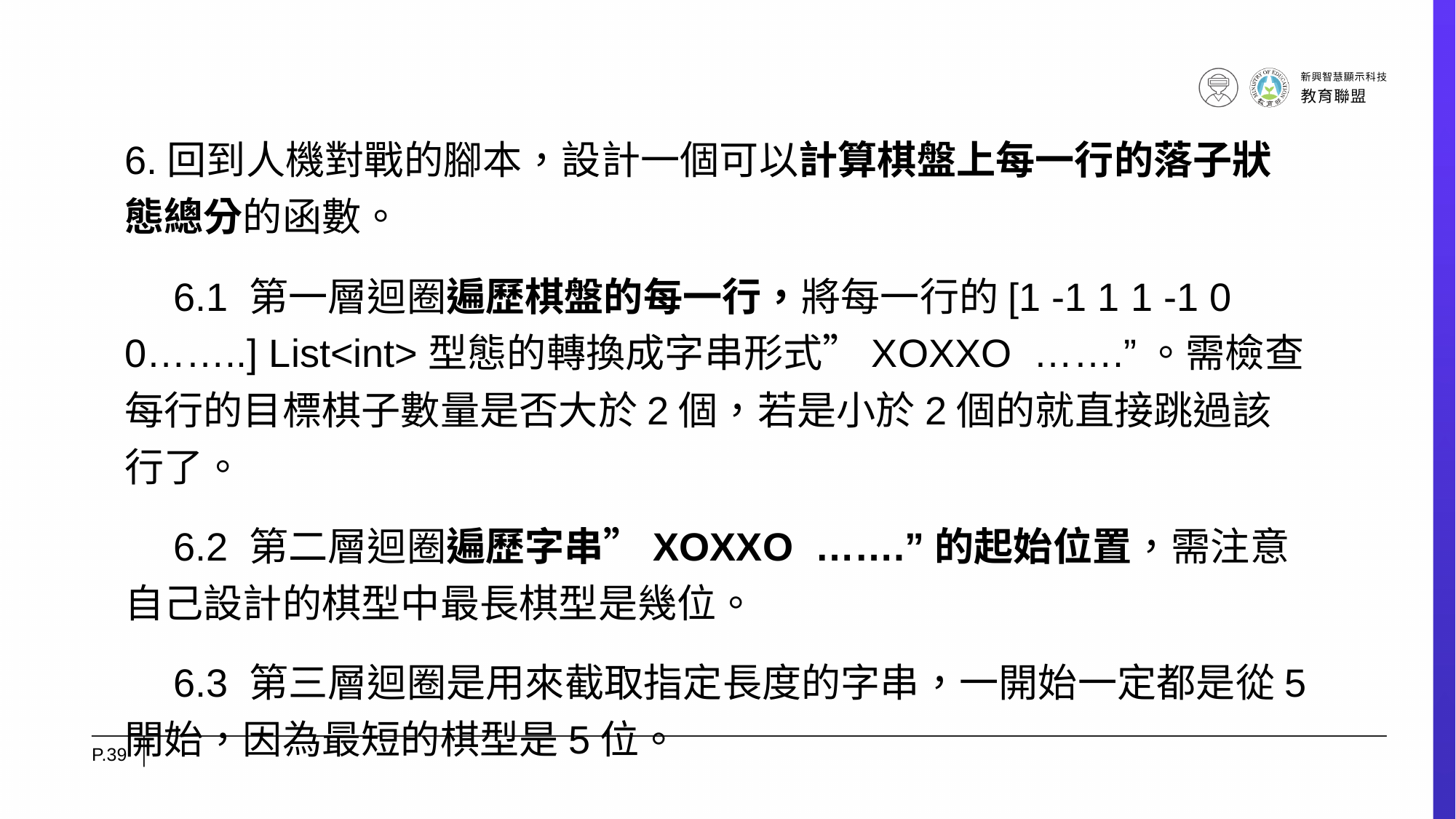

6.回到人機對戰的腳本，設計一個可以計算棋盤上每一行的落子狀態總分的函數。
　6.1 第一層迴圈遍歷棋盤的每一行，將每一行的[1 -1 1 1 -1 0 0……..] List<int>型態的轉換成字串形式”XOXXO  …….”。需檢查每行的目標棋子數量是否大於2個，若是小於2個的就直接跳過該行了。
　6.2 第二層迴圈遍歷字串”XOXXO  …….”的起始位置，需注意自己設計的棋型中最長棋型是幾位。
　6.3 第三層迴圈是用來截取指定長度的字串，一開始一定都是從5開始，因為最短的棋型是5位。
P.39